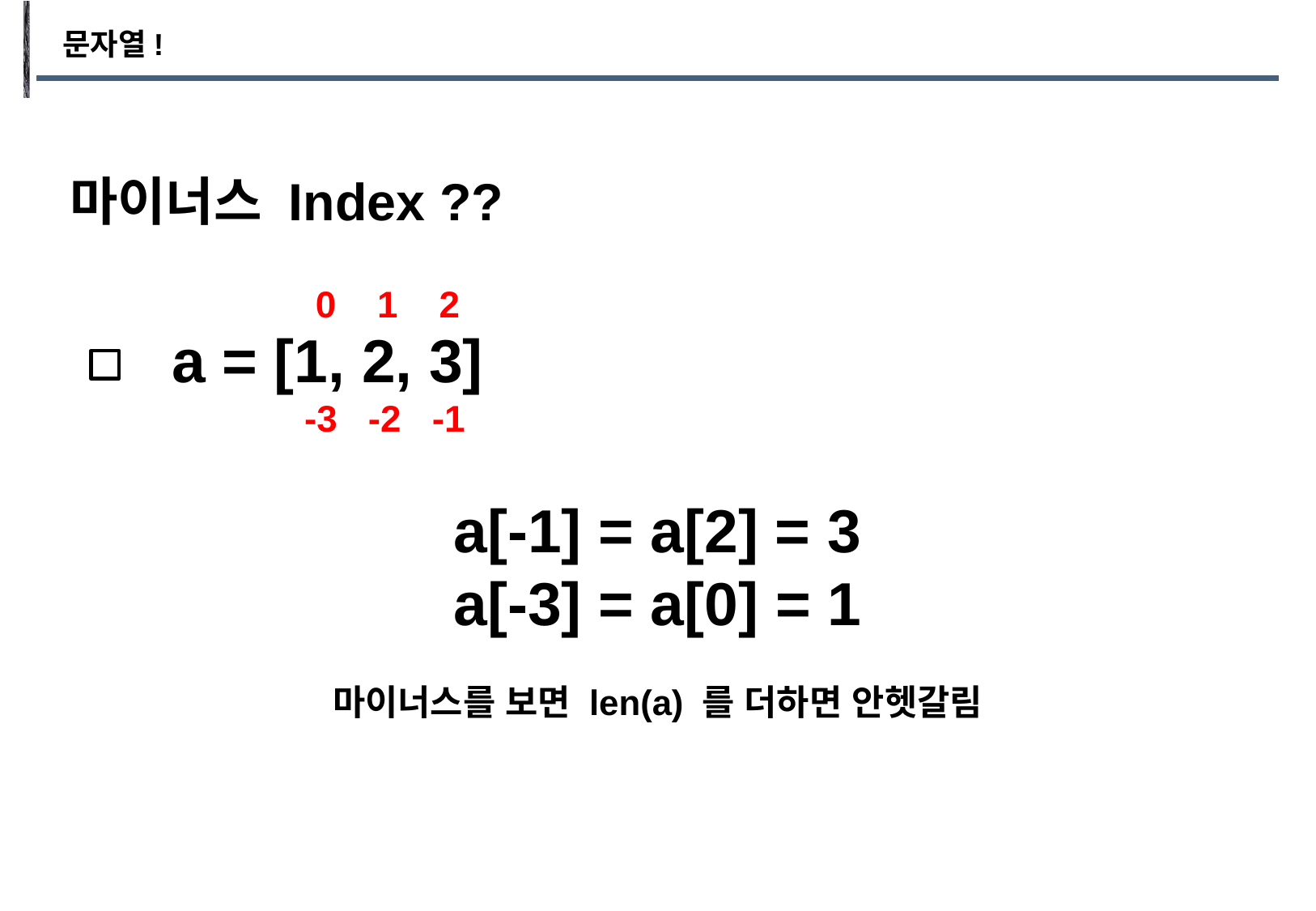

문자열!

마이너스 Index ??
0    1    2
a = [1, 2, 3]

-3   -2   -1
a[-1] = a[2] = 3
a[-3] = a[0] = 1
마이너스를 보면 len(a) 를 더하면 안헷갈림